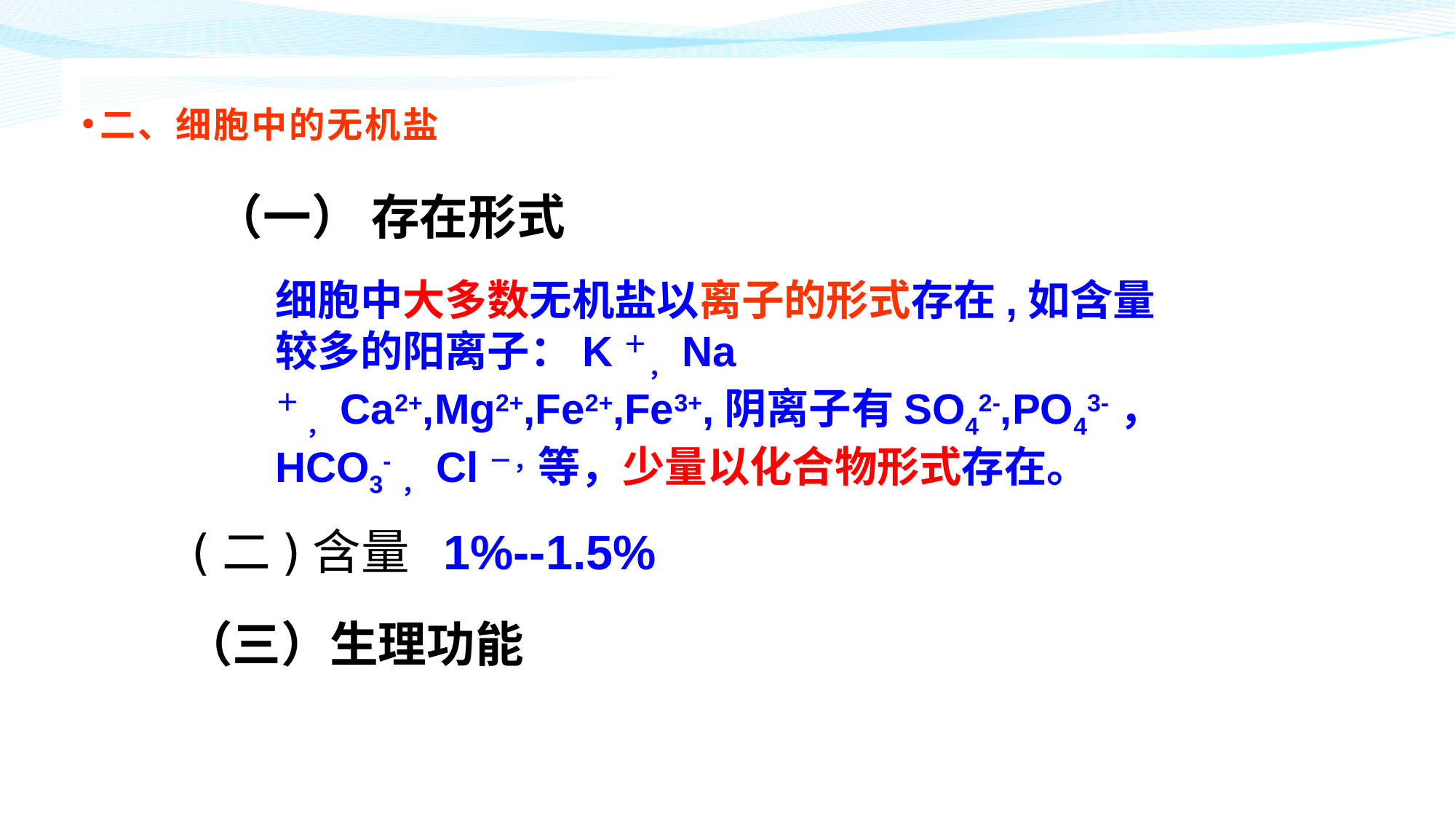

二、细胞中的无机盐
（一） 存在形式
细胞中大多数无机盐以离子的形式存在,如含量较多的阳离子：K＋，Na＋ ，Ca2+,Mg2+,Fe2+,Fe3+,阴离子有SO42-,PO43-，HCO3-，Cl－，等，少量以化合物形式存在。
(二)含量  1%--1.5%
（三）生理功能